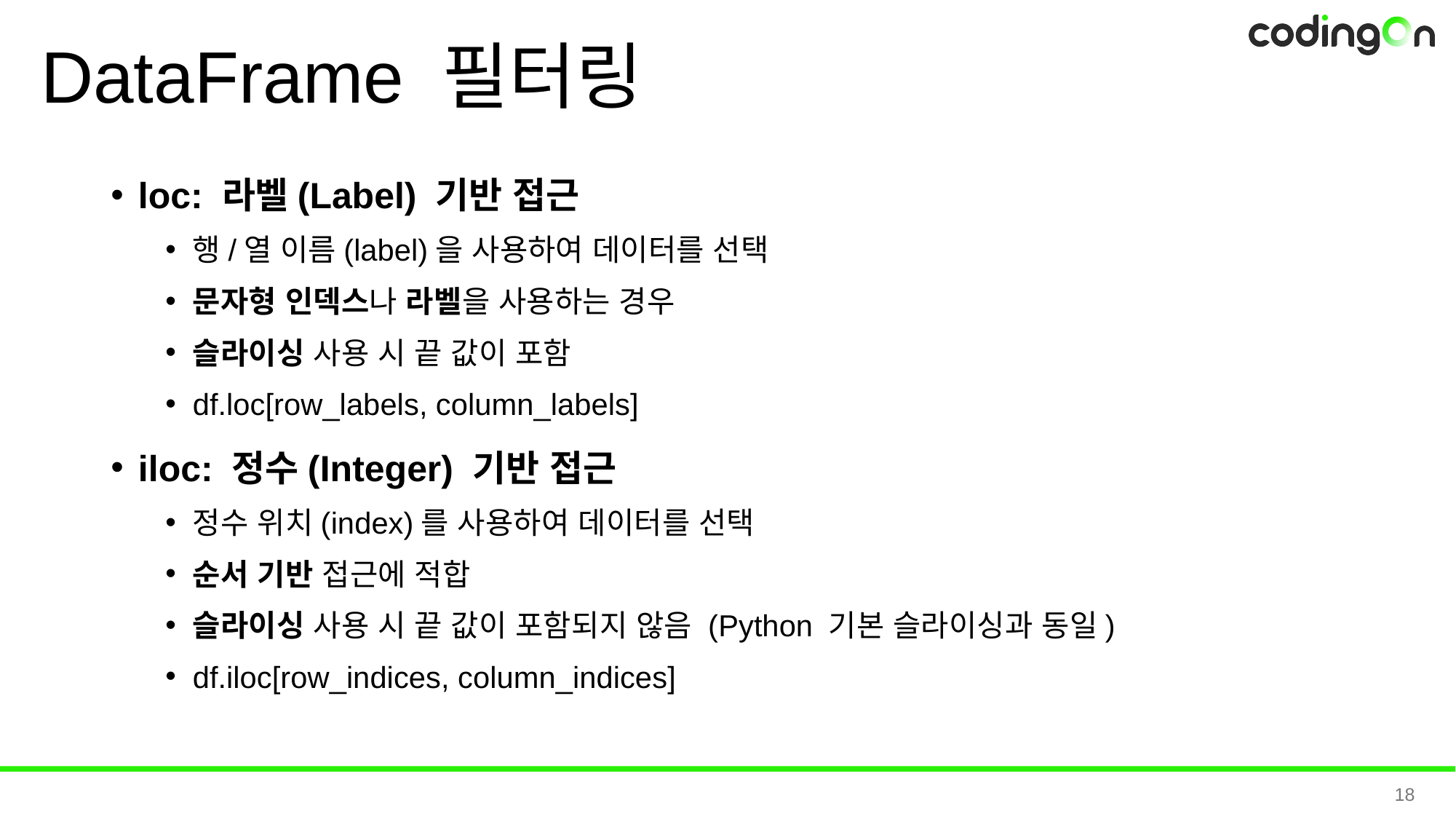

# DataFrame 필터링
loc: 라벨(Label) 기반 접근
행/열 이름(label)을 사용하여 데이터를 선택
문자형 인덱스나 라벨을 사용하는 경우
슬라이싱 사용 시 끝 값이 포함
df.loc[row_labels, column_labels]
iloc: 정수(Integer) 기반 접근
정수 위치(index)를 사용하여 데이터를 선택
순서 기반 접근에 적합
슬라이싱 사용 시 끝 값이 포함되지 않음 (Python 기본 슬라이싱과 동일)
df.iloc[row_indices, column_indices]

18